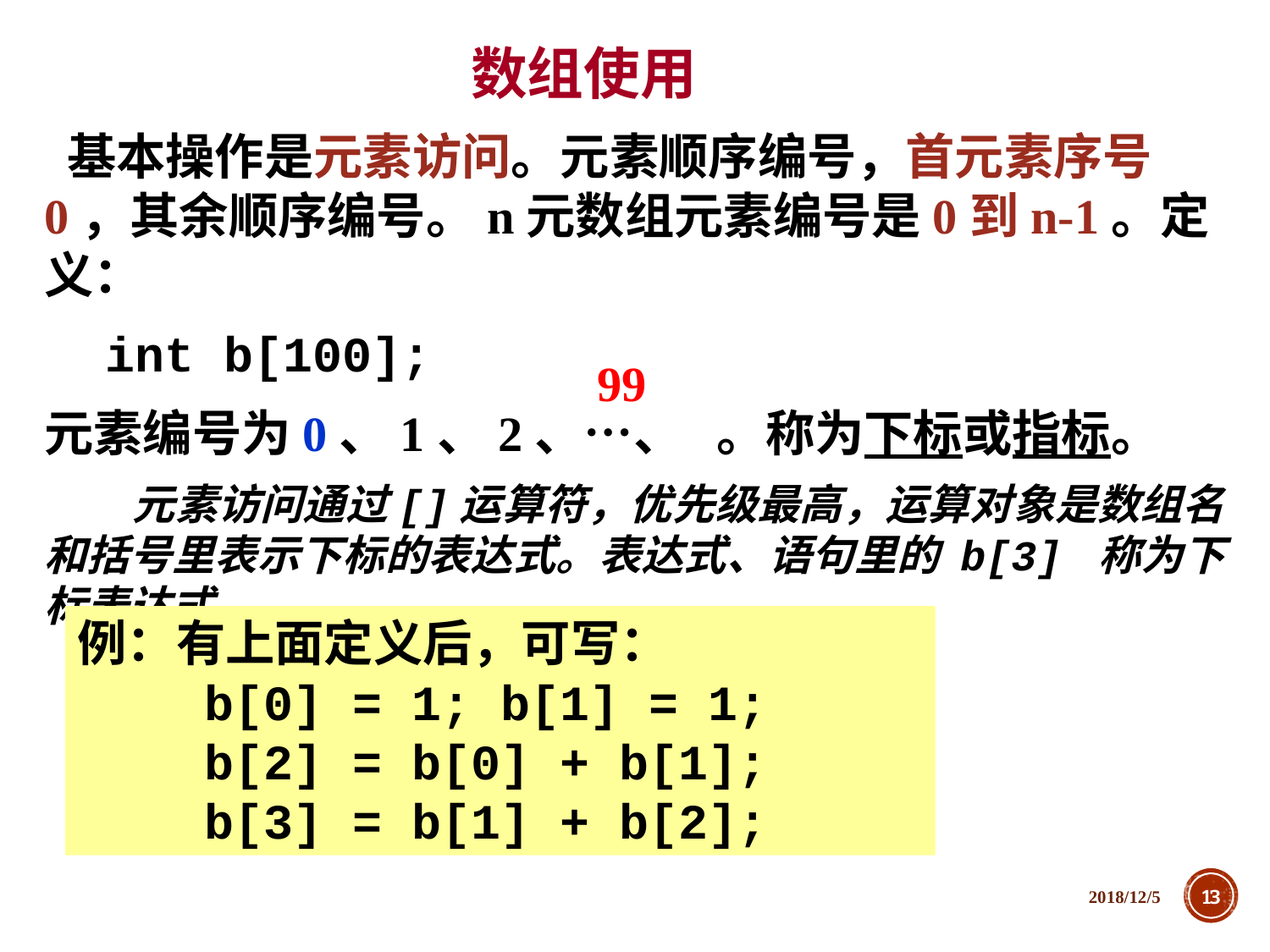

数组使用
 基本操作是元素访问。元素顺序编号，首元素序号0，其余顺序编号。n元数组元素编号是0到n-1。定义：
　int b[100];
元素编号为0、1、2、…、   。称为下标或指标。
        元素访问通过[]运算符，优先级最高，运算对象是数组名和括号里表示下标的表达式。表达式、语句里的 b[3] 称为下标表达式。

99
例：有上面定义后，可写：
	b[0] = 1; b[1] = 1;
	b[2] = b[0] + b[1];
	b[3] = b[1] + b[2];
2018/12/5
13